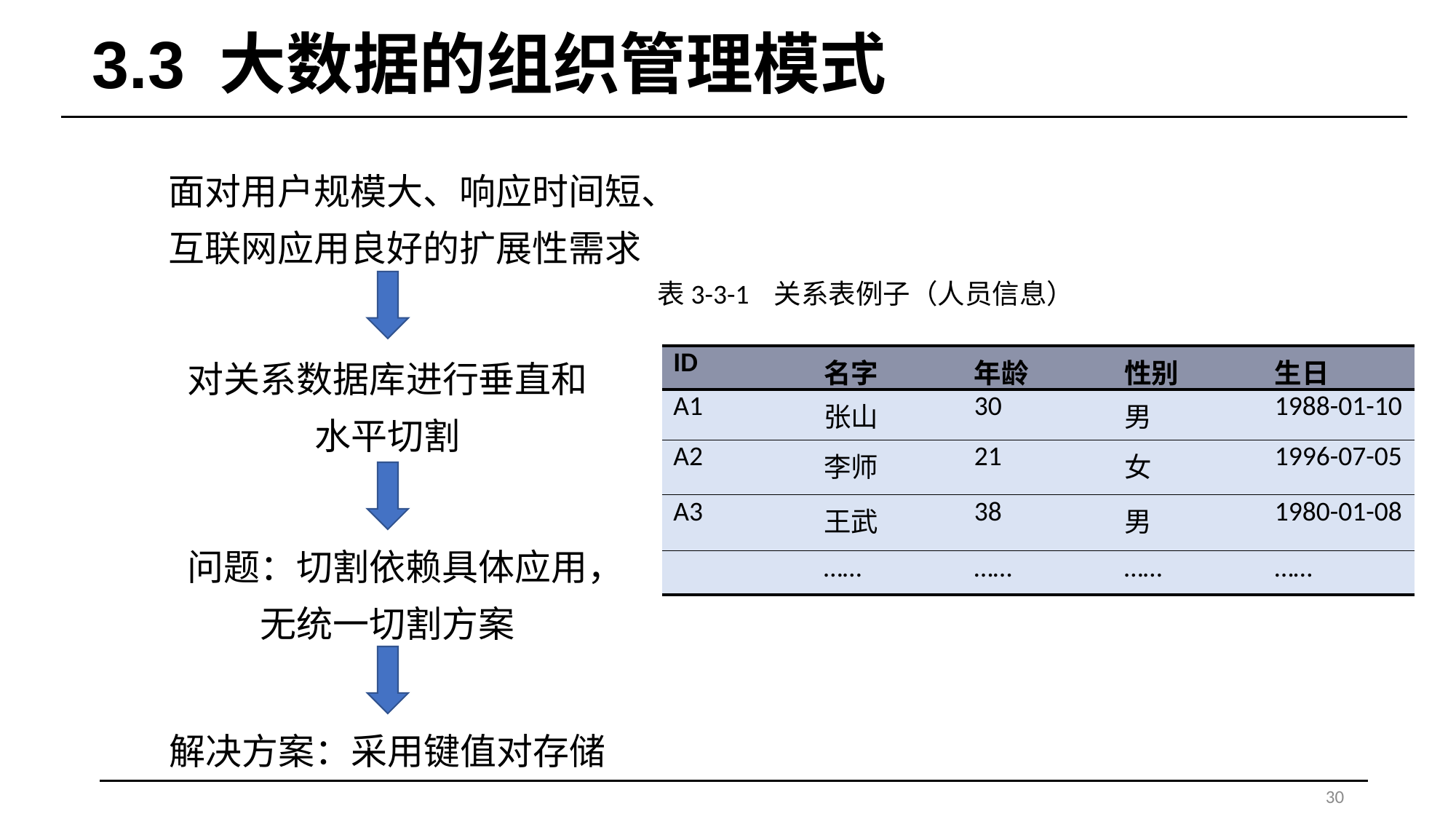

# 3.3 大数据的组织管理模式
面对用户规模大、响应时间短、互联网应用良好的扩展性需求
表3-3-1   关系表例子（人员信息）

对关系数据库进行垂直和水平切割
| ID | 名字 | 年龄 | 性别 | 生日 |
| --- | --- | --- | --- | --- |
| A1 | 张山 | 30 | 男 | 1988-01-10 |
| A2 | 李师 | 21 | 女 | 1996-07-05 |
| A3 | 王武 | 38 | 男 | 1980-01-08 |
|  | …… | …… | …… | …… |

问题：切割依赖具体应用，无统一切割方案

解决方案：采用键值对存储
30